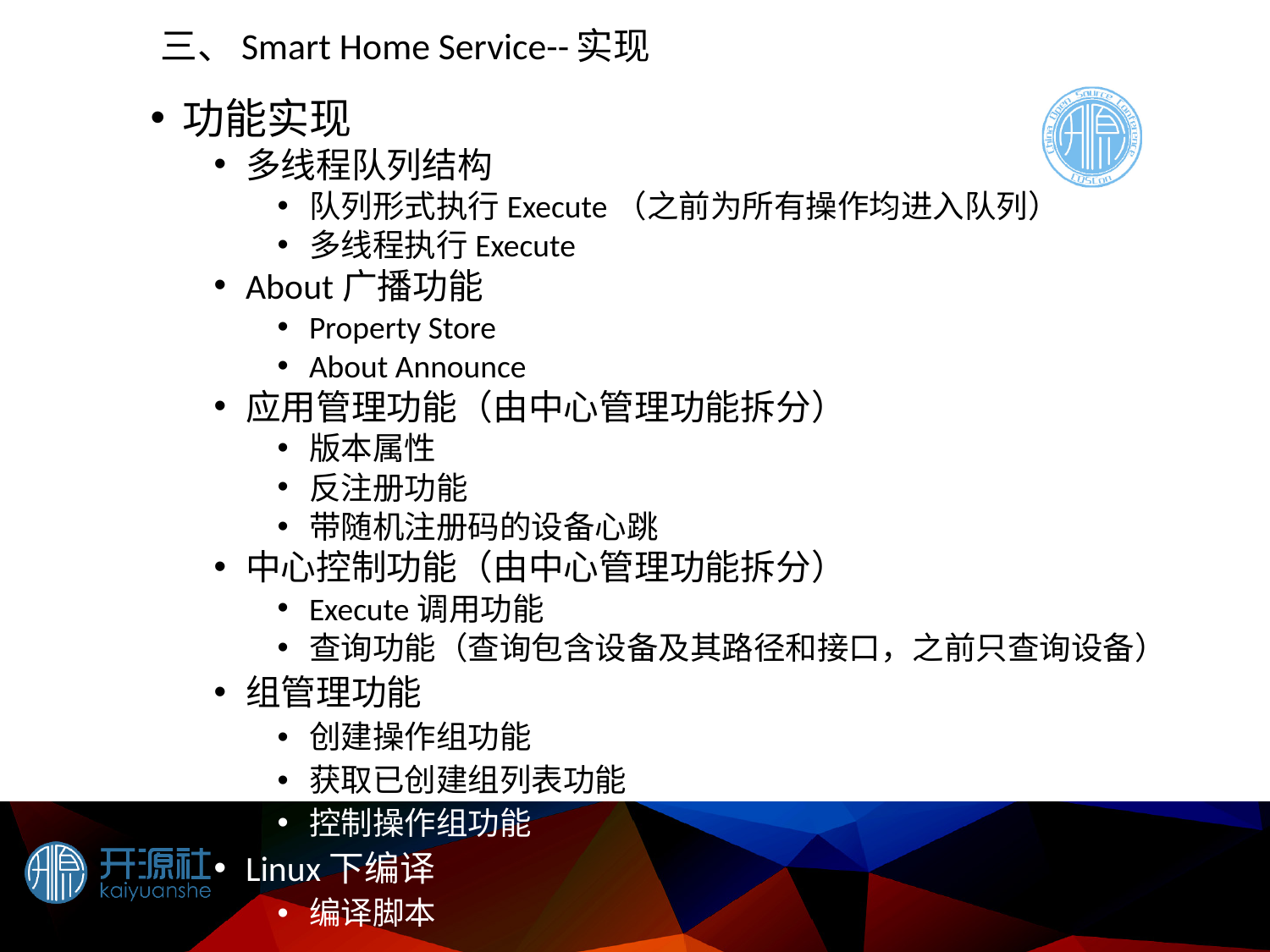

# 三、Smart Home Service--实现
功能实现
多线程队列结构
队列形式执行Execute（之前为所有操作均进入队列）
多线程执行Execute
About广播功能
Property Store
About Announce
应用管理功能（由中心管理功能拆分）
版本属性
反注册功能
带随机注册码的设备心跳
中心控制功能（由中心管理功能拆分）
Execute调用功能
查询功能（查询包含设备及其路径和接口，之前只查询设备）
组管理功能
创建操作组功能
获取已创建组列表功能
控制操作组功能
Linux下编译
编译脚本

31